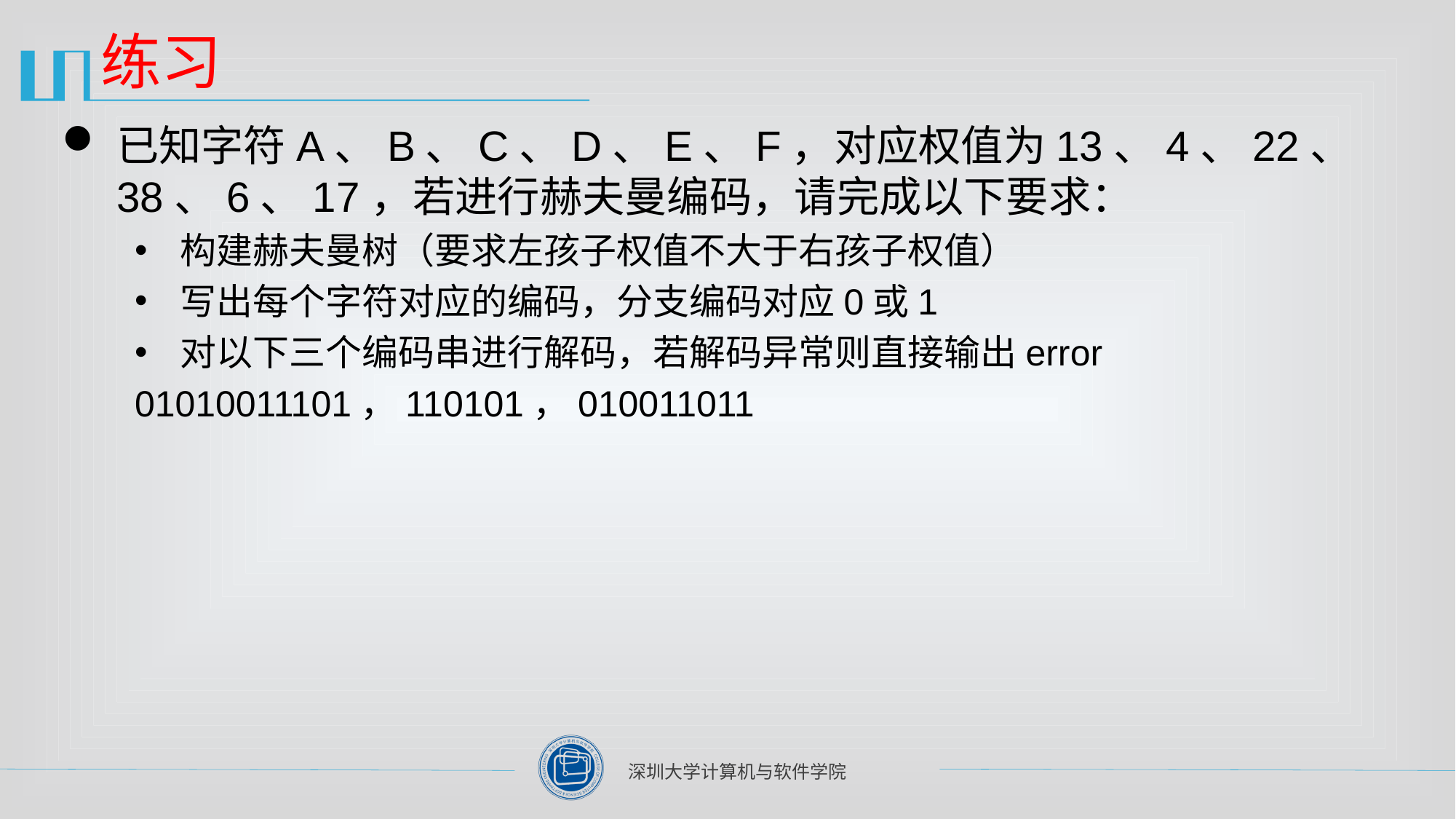

# 练习
已知字符A、B、C、D、E、F，对应权值为13、4、22、38、6、17，若进行赫夫曼编码，请完成以下要求：
构建赫夫曼树（要求左孩子权值不大于右孩子权值）
写出每个字符对应的编码，分支编码对应0或1
对以下三个编码串进行解码，若解码异常则直接输出error
01010011101，110101，010011011

90